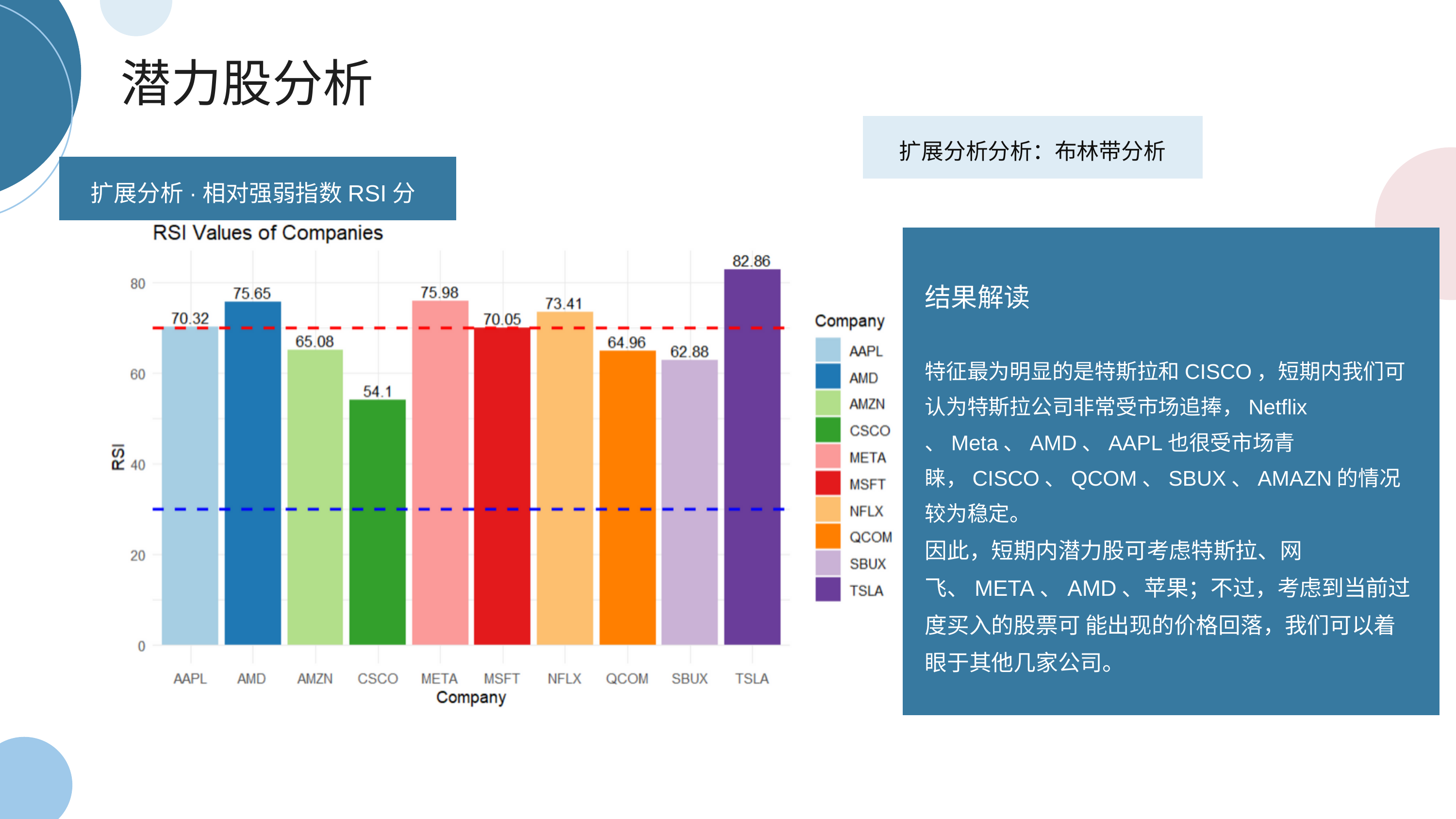

潜力股分析

扩展分析分析：布林带分析

扩展分析·相对强弱指数RSI分析

结果解读

特征最为明显的是特斯拉和CISCO，短期内我们可认为特斯拉公司非常受市场追捧，Netflix
、Meta、AMD、AAPL也很受市场青睐，CISCO、QCOM、SBUX、AMAZN的情况较为稳定。
因此，短期内潜力股可考虑特斯拉、网飞、META、AMD、苹果；不过，考虑到当前过度买入的股票可 能出现的价格回落，我们可以着眼于其他几家公司。